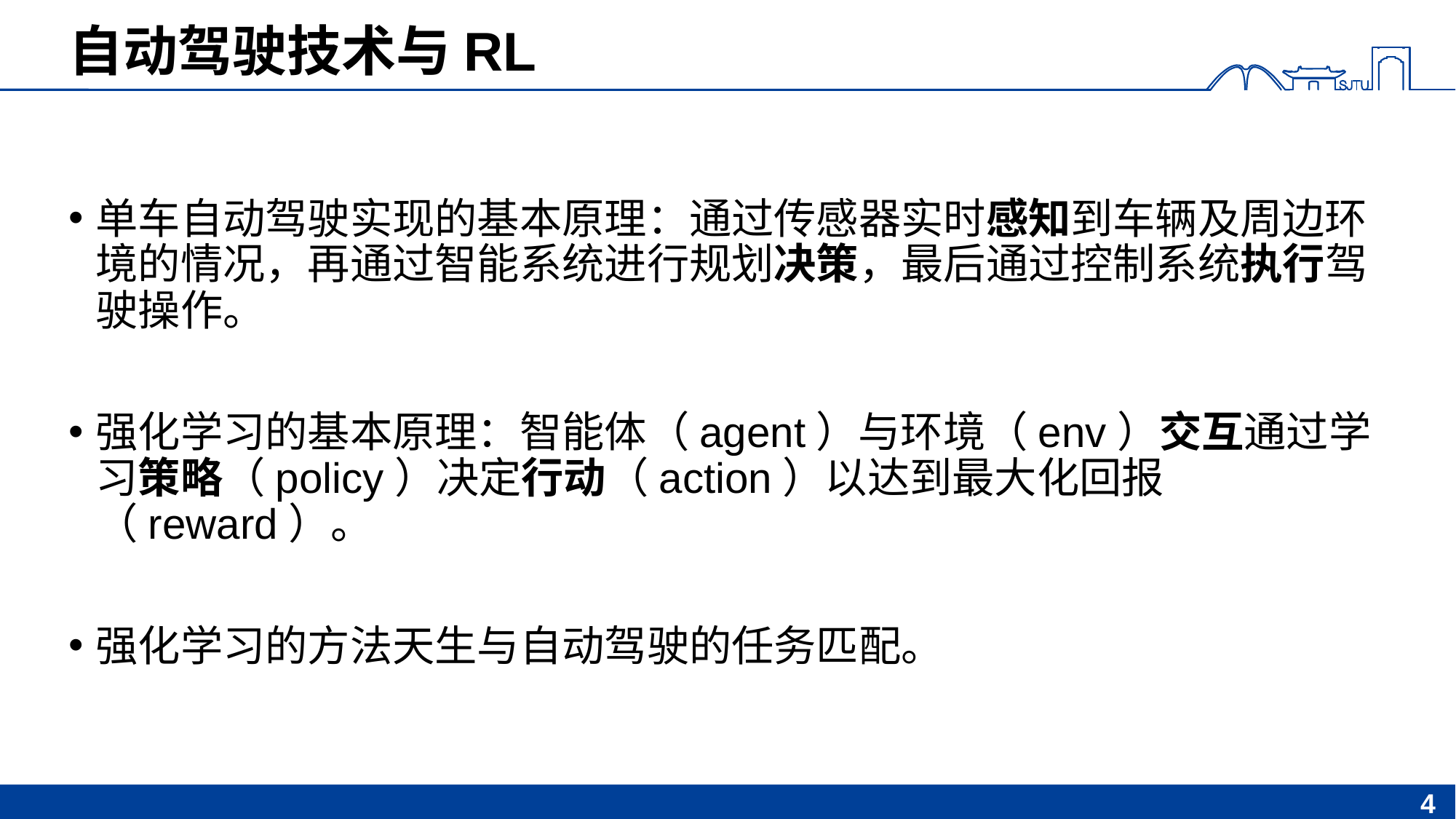

# 自动驾驶技术与RL
单车自动驾驶实现的基本原理：通过传感器实时感知到车辆及周边环境的情况，再通过智能系统进行规划决策，最后通过控制系统执行驾驶操作。

强化学习的基本原理：智能体（agent）与环境（env）交互通过学习策略（policy）决定行动（action）以达到最大化回报（reward）。

强化学习的方法天生与自动驾驶的任务匹配。
4